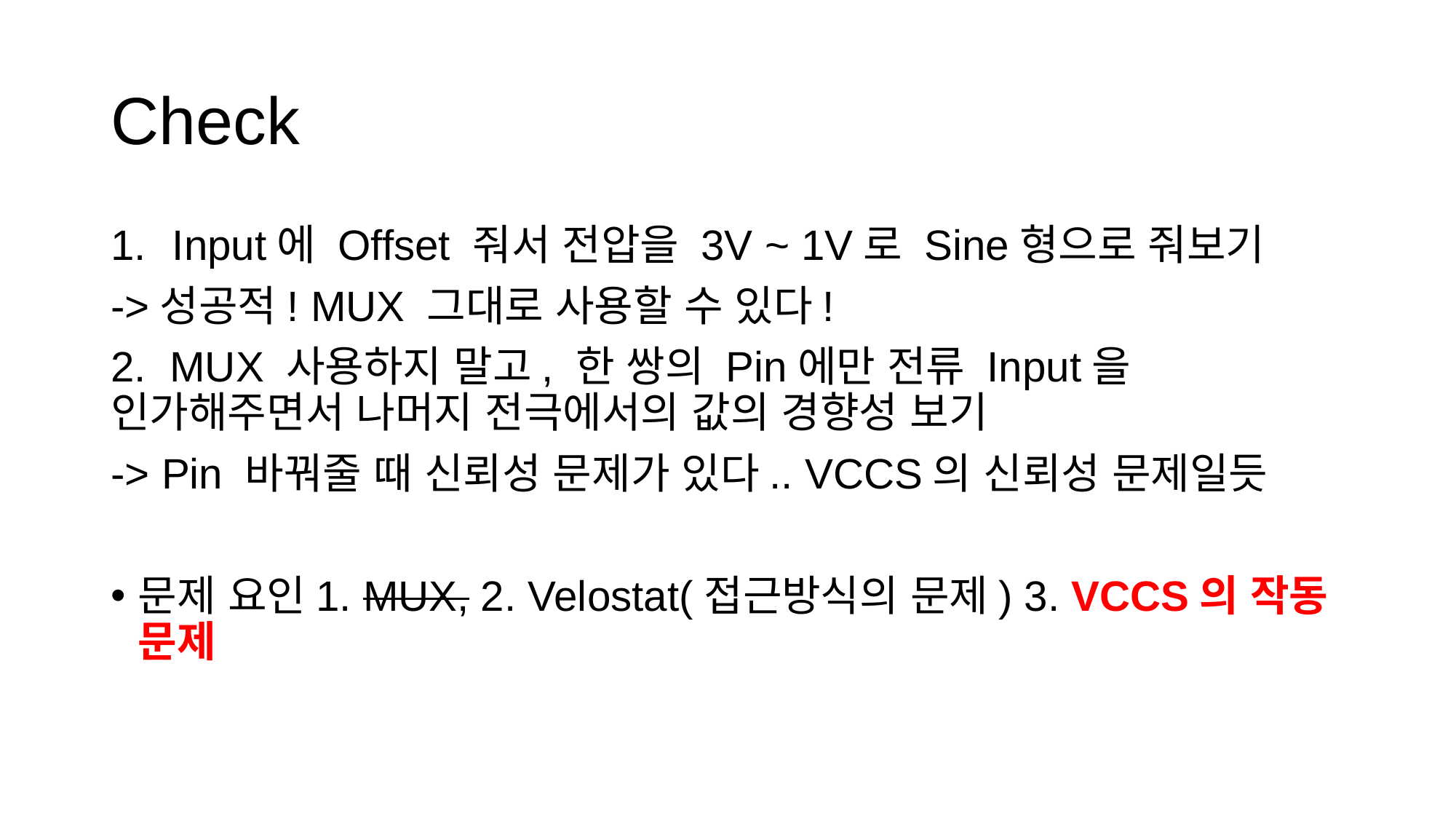

# Check
Input에 Offset 줘서 전압을 3V ~ 1V로 Sine형으로 줘보기
->성공적! MUX 그대로 사용할 수 있다!
2.  MUX 사용하지 말고, 한 쌍의 Pin에만 전류 Input을 인가해주면서 나머지 전극에서의 값의 경향성 보기
-> Pin 바꿔줄 때 신뢰성 문제가 있다.. VCCS의 신뢰성 문제일듯

문제 요인1. MUX, 2. Velostat(접근방식의 문제) 3. VCCS의 작동 문제